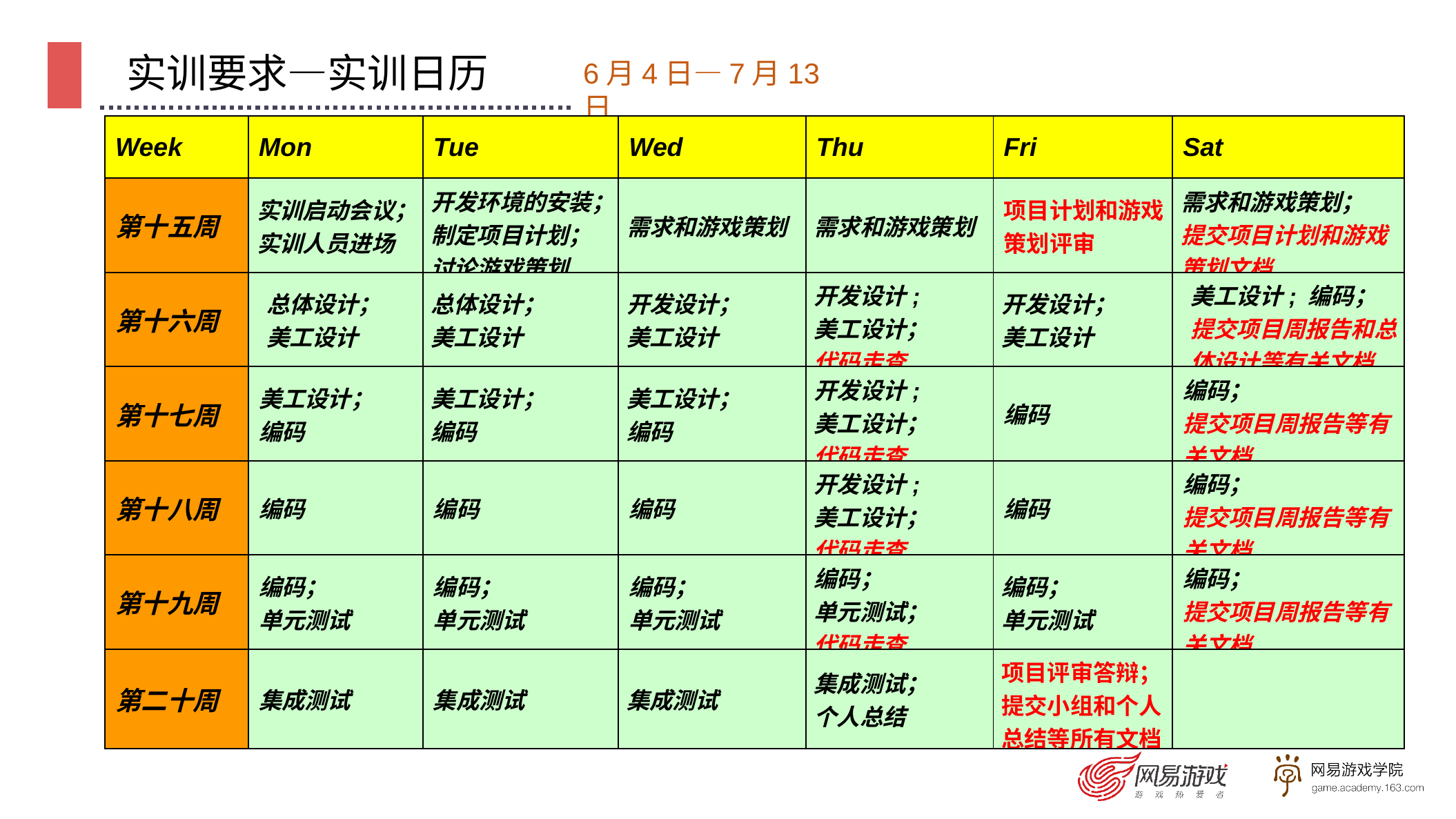

6月4日—7月13日
实训要求—实训日历
| Week | Mon | Tue | Wed | Thu | Fri | Sat |
| --- | --- | --- | --- | --- | --- | --- |
| 第十五周 | 实训启动会议； 实训人员进场 | 开发环境的安装； 制定项目计划； 讨论游戏策划 | 需求和游戏策划 | 需求和游戏策划 | 项目计划和游戏策划评审 | 需求和游戏策划； 提交项目计划和游戏策划文档 |
| 第十六周 | 总体设计； 美工设计 | 总体设计； 美工设计 | 开发设计； 美工设计 | 开发设计; 美工设计； 代码走查 | 开发设计； 美工设计 | 美工设计; 编码； 提交项目周报告和总体设计等有关文档 |
| 第十七周 | 美工设计； 编码 | 美工设计； 编码 | 美工设计； 编码 | 开发设计; 美工设计； 代码走查 | 编码 | 编码； 提交项目周报告等有关文档 |
| 第十八周 | 编码 | 编码 | 编码 | 开发设计; 美工设计； 代码走查 | 编码 | 编码； 提交项目周报告等有关文档 |
| 第十九周 | 编码； 单元测试 | 编码； 单元测试 | 编码； 单元测试 | 编码； 单元测试； 代码走查 | 编码； 单元测试 | 编码； 提交项目周报告等有关文档 |
| 第二十周 | 集成测试 | 集成测试 | 集成测试 | 集成测试； 个人总结 | 项目评审答辩； 提交小组和个人总结等所有文档 |  |